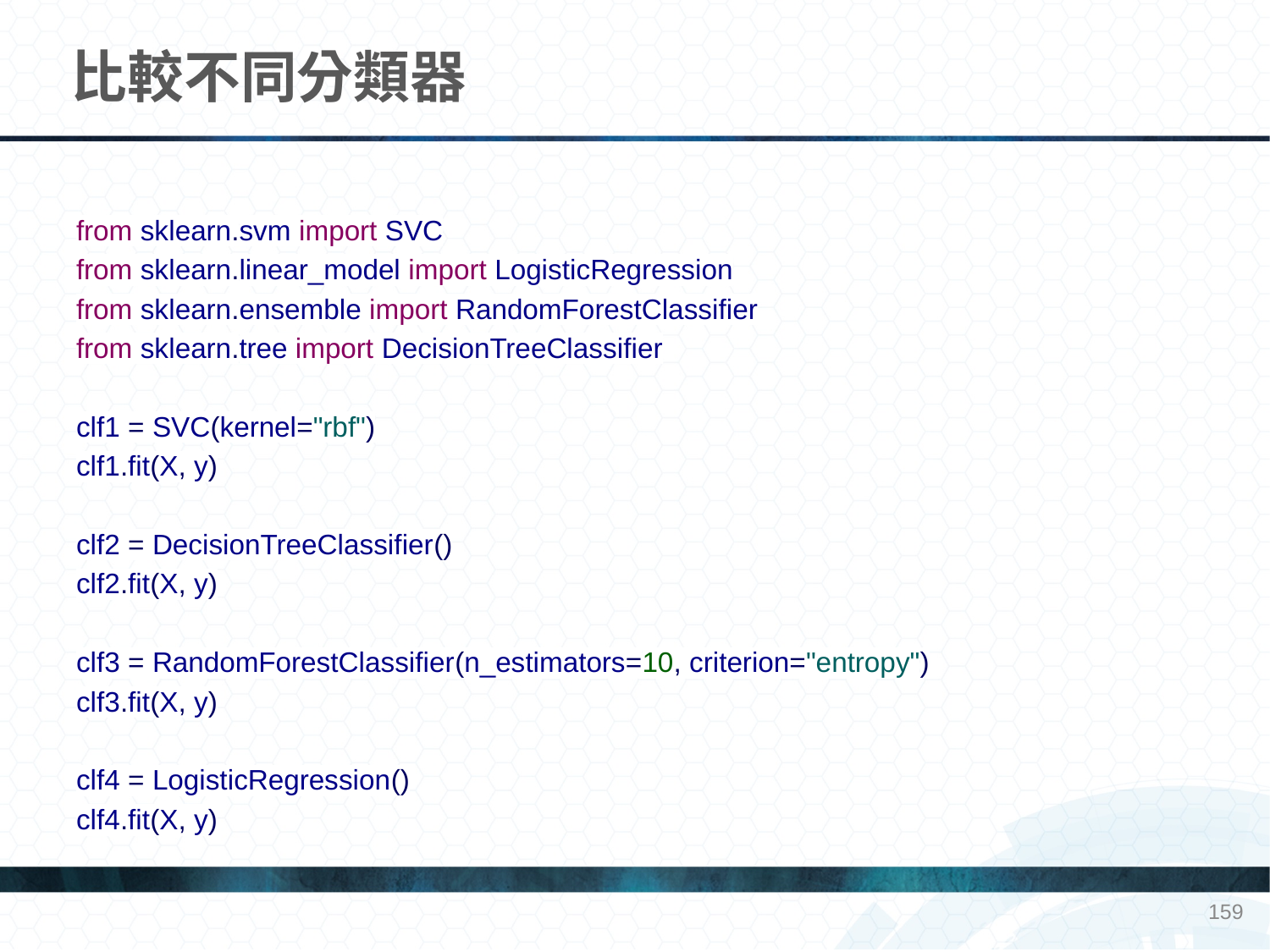

# 比較不同分類器
from sklearn.svm import SVC
from sklearn.linear_model import LogisticRegression
from sklearn.ensemble import RandomForestClassifier
from sklearn.tree import DecisionTreeClassifier

clf1 = SVC(kernel="rbf")
clf1.fit(X, y)

clf2 = DecisionTreeClassifier()
clf2.fit(X, y)

clf3 = RandomForestClassifier(n_estimators=10, criterion="entropy")
clf3.fit(X, y)

clf4 = LogisticRegression()
clf4.fit(X, y)
159